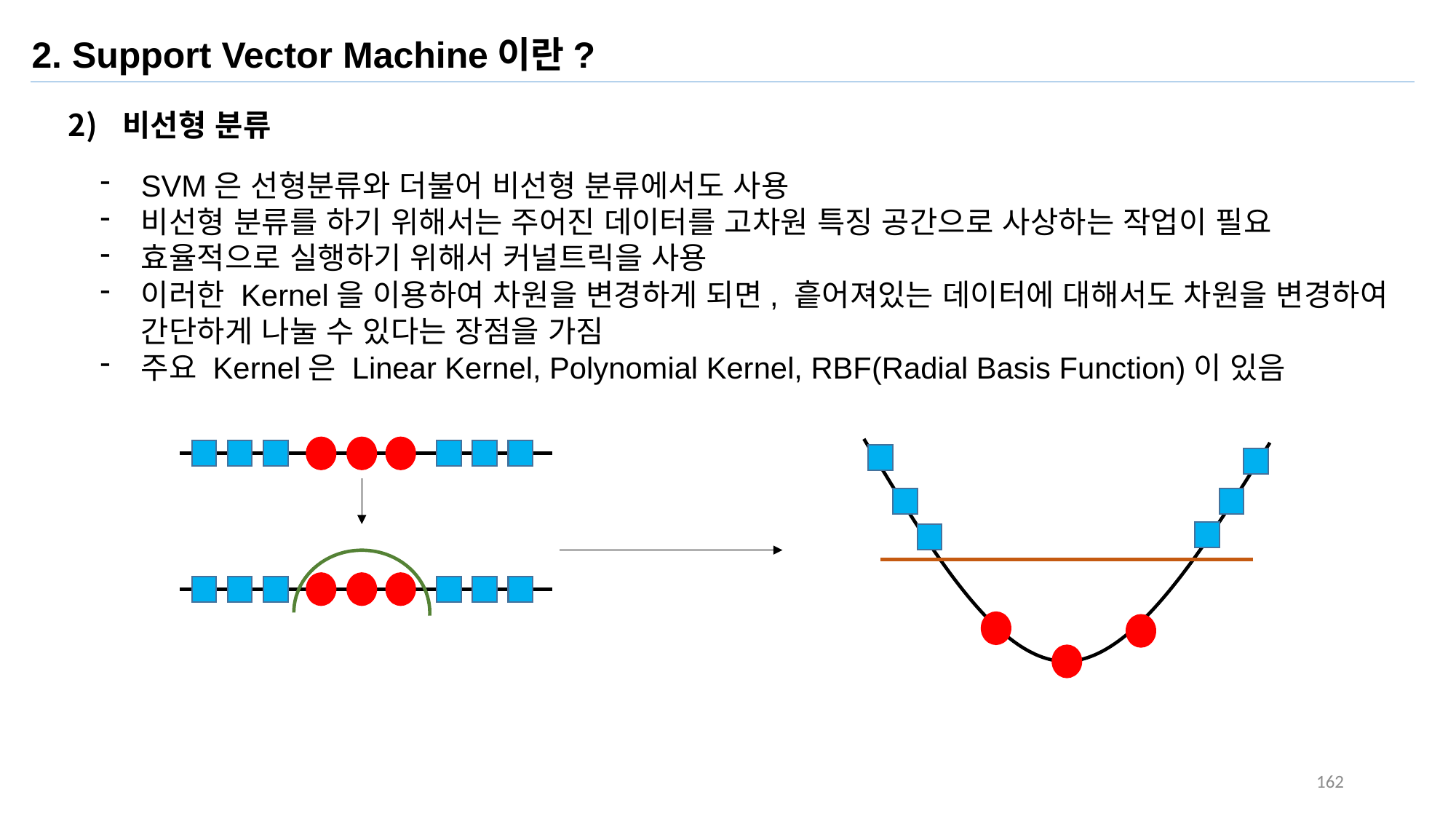

2. Support Vector Machine이란?
비선형 분류
SVM은 선형분류와 더불어 비선형 분류에서도 사용
비선형 분류를 하기 위해서는 주어진 데이터를 고차원 특징 공간으로 사상하는 작업이 필요
효율적으로 실행하기 위해서 커널트릭을 사용
이러한 Kernel을 이용하여 차원을 변경하게 되면, 흩어져있는 데이터에 대해서도 차원을 변경하여 간단하게 나눌 수 있다는 장점을 가짐
주요 Kernel은 Linear Kernel, Polynomial Kernel, RBF(Radial Basis Function)이 있음

162